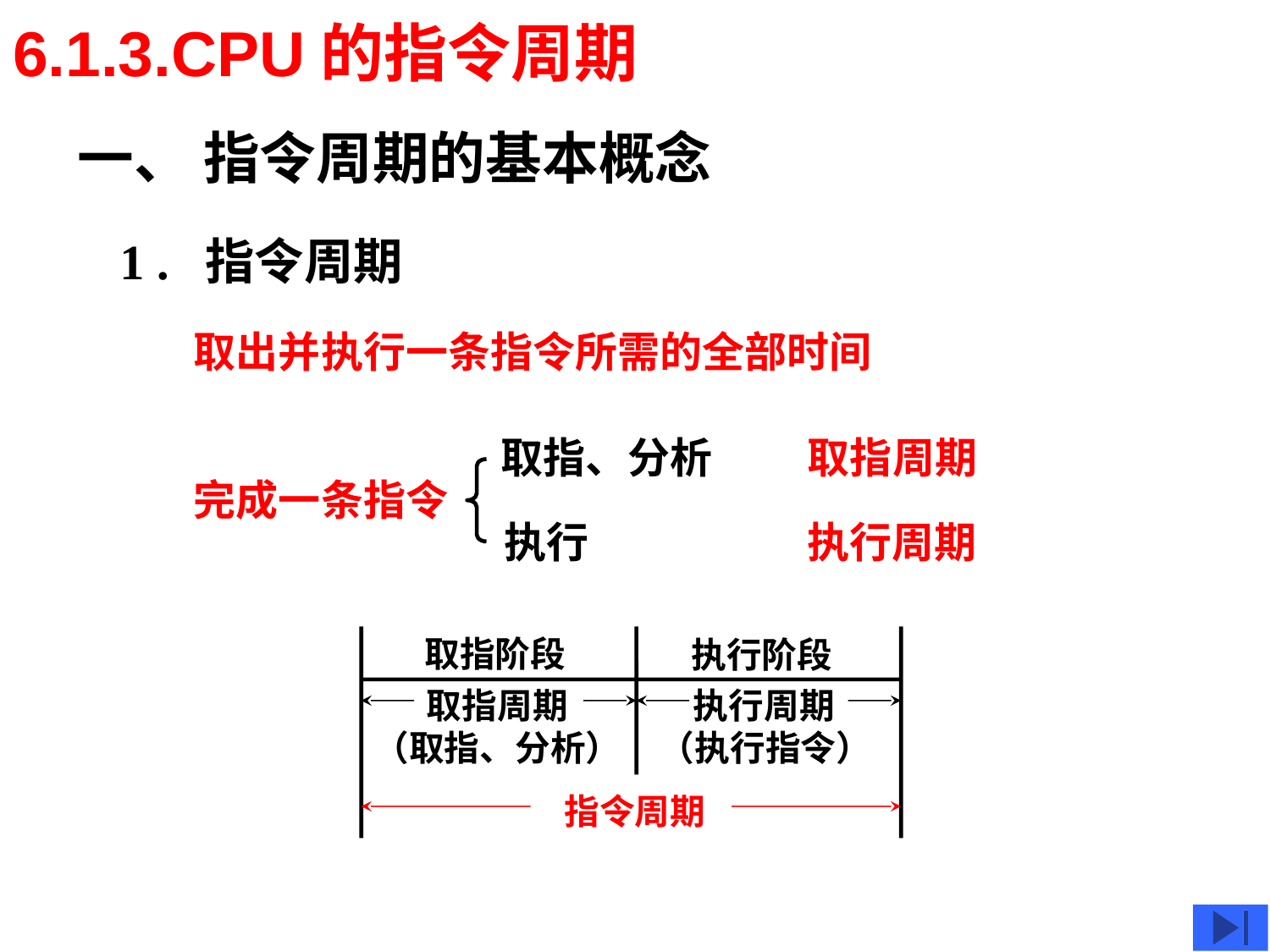

6.1.3.CPU的指令周期
一、 指令周期的基本概念
1 .  指令周期
取出并执行一条指令所需的全部时间
取指、分析
取指周期

完成一条指令
执行
执行周期
取指阶段

执行阶段

取指周期
执行周期

（取指、分析）
（执行指令）
指令周期